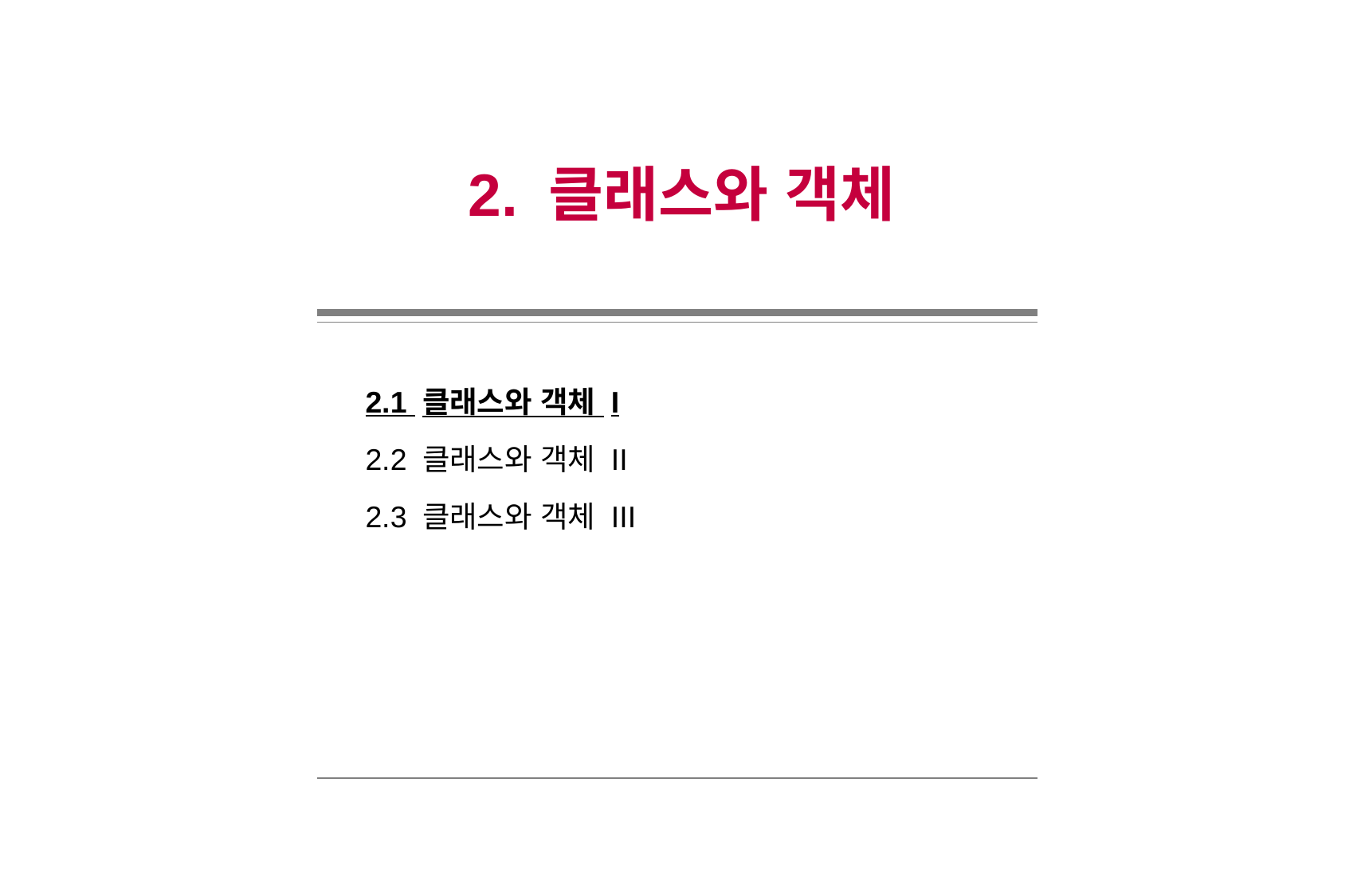

2. 클래스와 객체
2.1 클래스와 객체 I
2.2 클래스와 객체 II
2.3 클래스와 객체 III